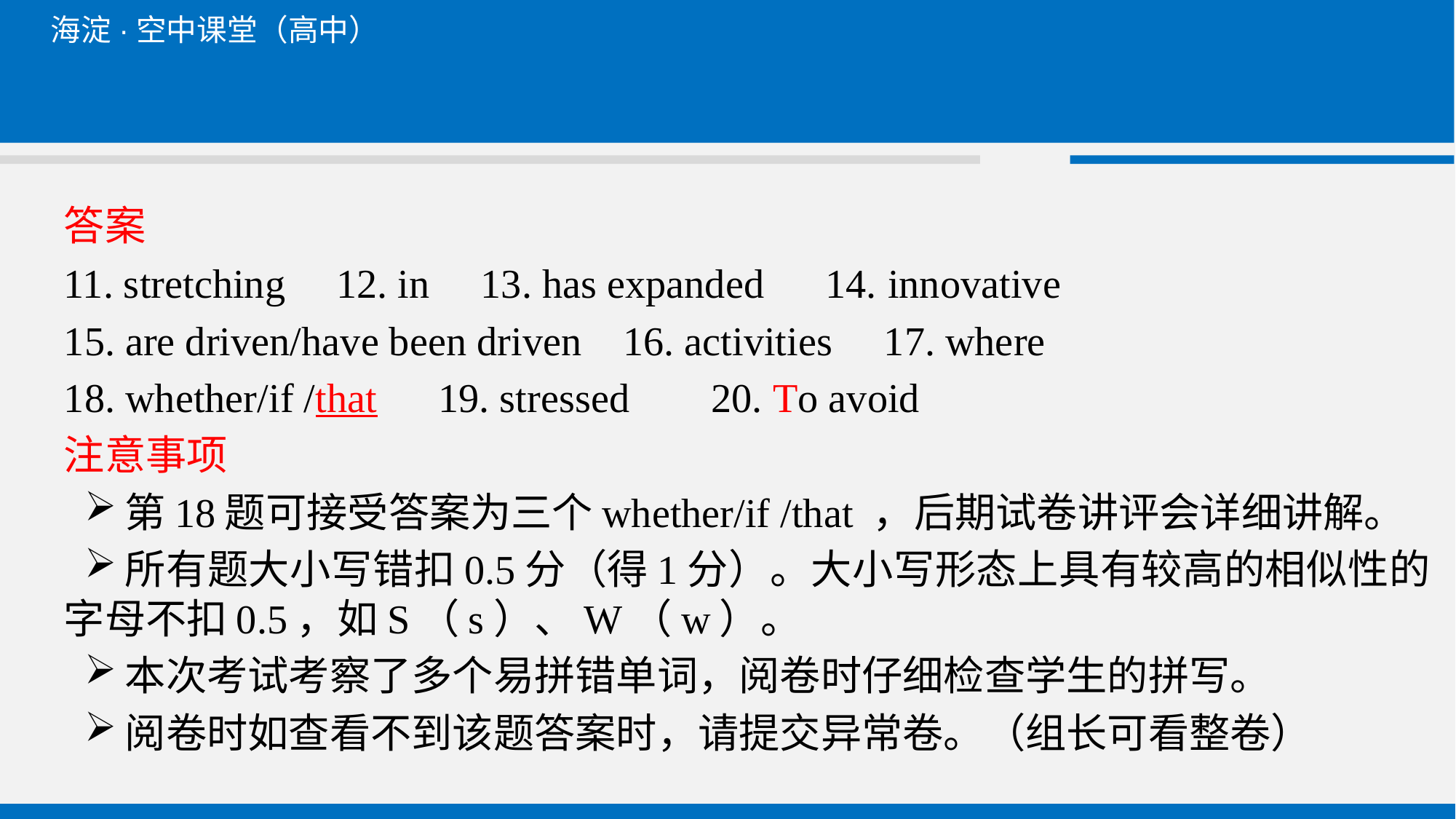

答案
11. stretching     12. in     13. has expanded      14. innovative
15. are driven/have been driven    16. activities     17. where
18. whether/if /that      19. stressed        20. To avoid
注意事项
第18题可接受答案为三个whether/if /that ，后期试卷讲评会详细讲解。
所有题大小写错扣0.5分（得1分）。大小写形态上具有较高的相似性的字母不扣0.5，如S（s）、W（w）。
本次考试考察了多个易拼错单词，阅卷时仔细检查学生的拼写。
阅卷时如查看不到该题答案时，请提交异常卷。（组长可看整卷）